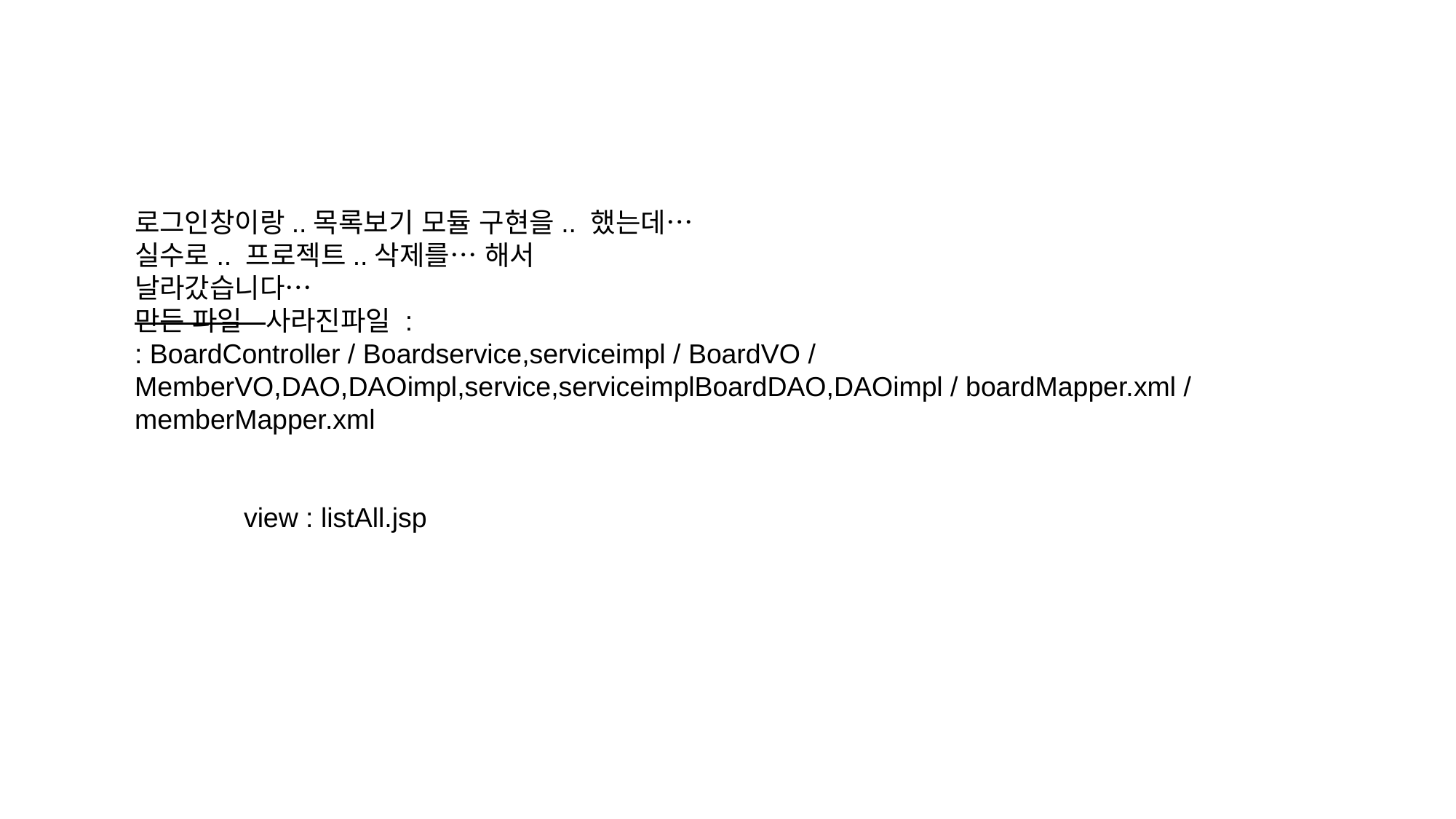

로그인창이랑..목록보기 모듈 구현을.. 했는데…
실수로.. 프로젝트..삭제를… 해서
날라갔습니다…
만든 파일   사라진파일 :
: BoardController / Boardservice,serviceimpl / BoardVO / MemberVO,DAO,DAOimpl,service,serviceimplBoardDAO,DAOimpl / boardMapper.xml / memberMapper.xml

	view : listAll.jsp